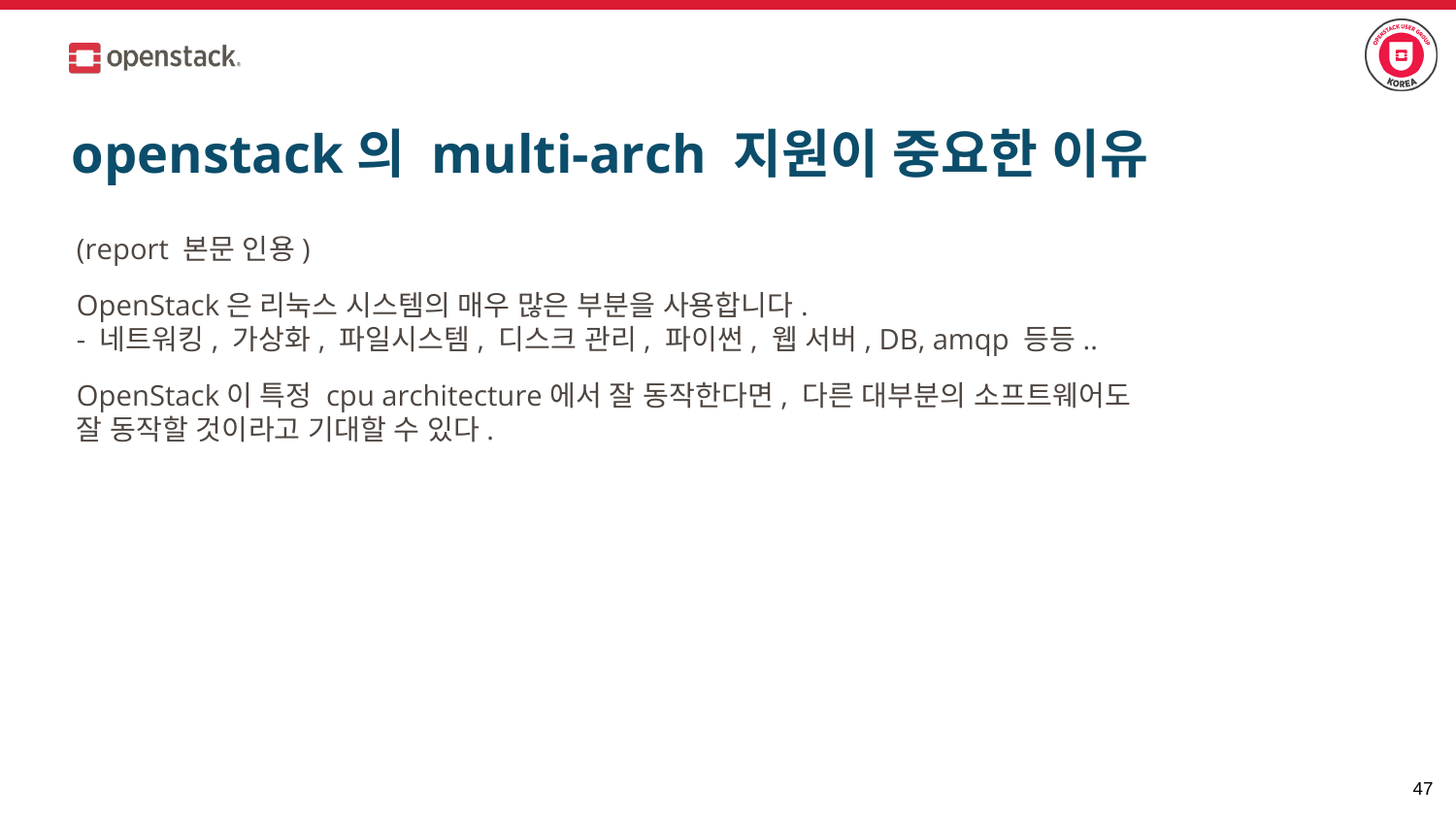

# openstack의 multi-arch 지원이 중요한 이유
(report 본문 인용)
OpenStack은 리눅스 시스템의 매우 많은 부분을 사용합니다.
- 네트워킹, 가상화, 파일시스템, 디스크 관리, 파이썬, 웹 서버, DB, amqp 등등..
OpenStack이 특정 cpu architecture에서 잘 동작한다면, 다른 대부분의 소프트웨어도
잘 동작할 것이라고 기대할 수 있다.
47